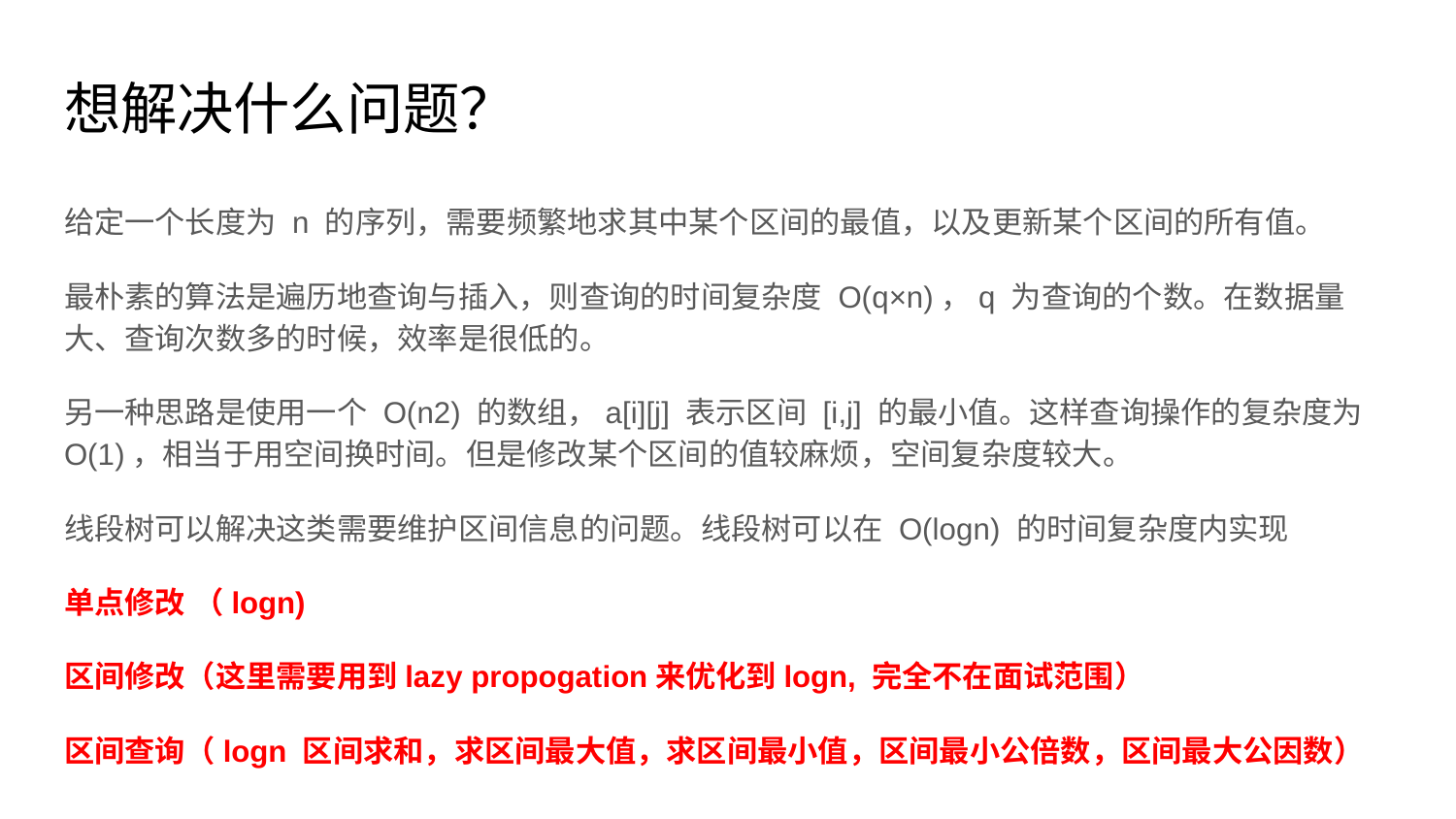

# 想解决什么问题？
给定一个长度为 n 的序列，需要频繁地求其中某个区间的最值，以及更新某个区间的所有值。
最朴素的算法是遍历地查询与插入，则查询的时间复杂度 O(q×n)，q 为查询的个数。在数据量大、查询次数多的时候，效率是很低的。
另一种思路是使用一个 O(n2) 的数组，a[i][j] 表示区间 [i,j] 的最小值。这样查询操作的复杂度为 O(1)，相当于用空间换时间。但是修改某个区间的值较麻烦，空间复杂度较大。
线段树可以解决这类需要维护区间信息的问题。线段树可以在 O(logn) 的时间复杂度内实现
单点修改 （logn)
区间修改（这里需要用到lazy propogation来优化到logn, 完全不在面试范围）
区间查询（logn 区间求和，求区间最大值，求区间最小值，区间最小公倍数，区间最大公因数）